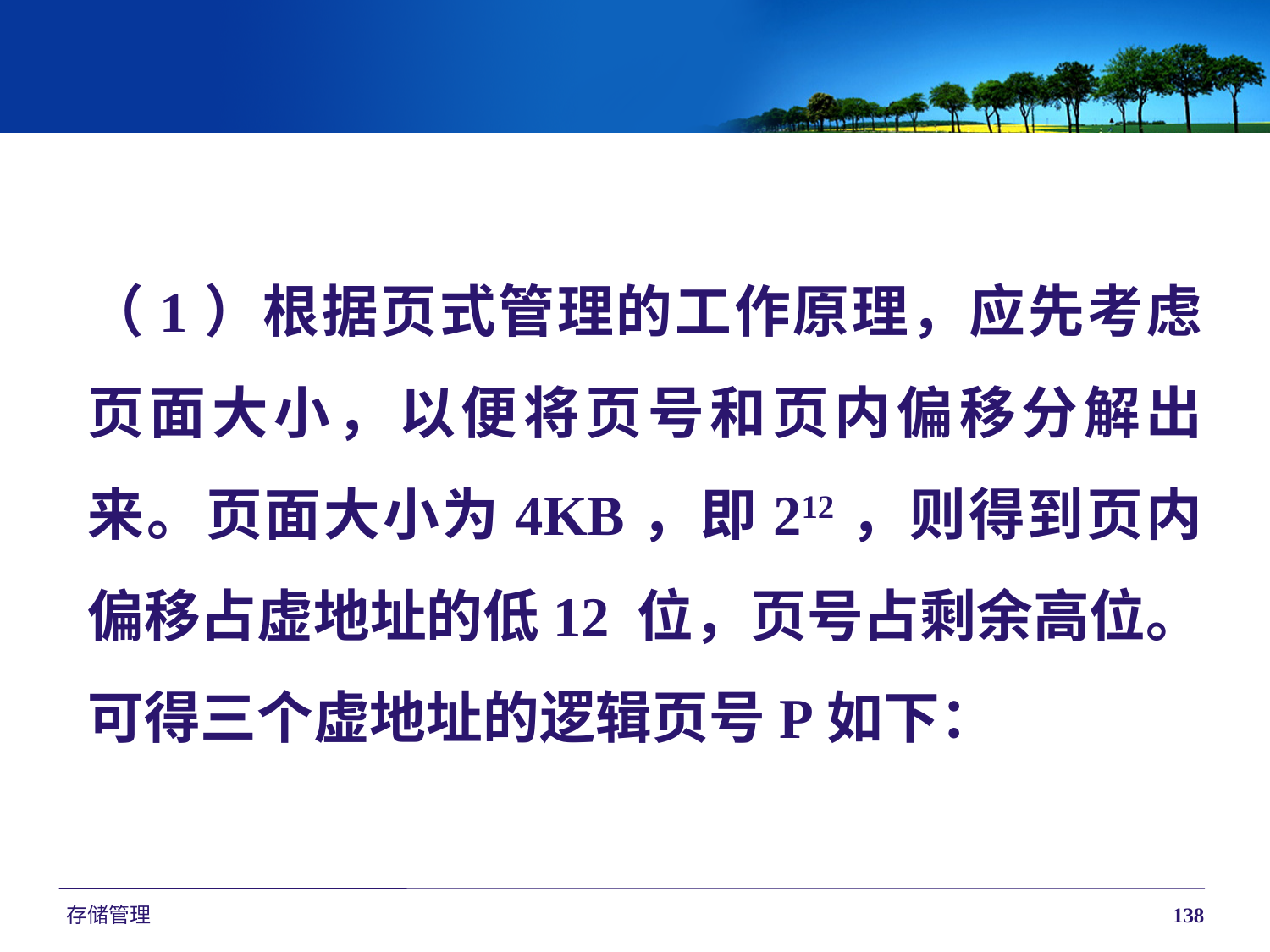

（1）根据页式管理的工作原理，应先考虑页面大小，以便将页号和页内偏移分解出来。页面大小为4KB，即212，则得到页内偏移占虚地址的低12 位，页号占剩余高位。可得三个虚地址的逻辑页号P如下：
存储管理
138